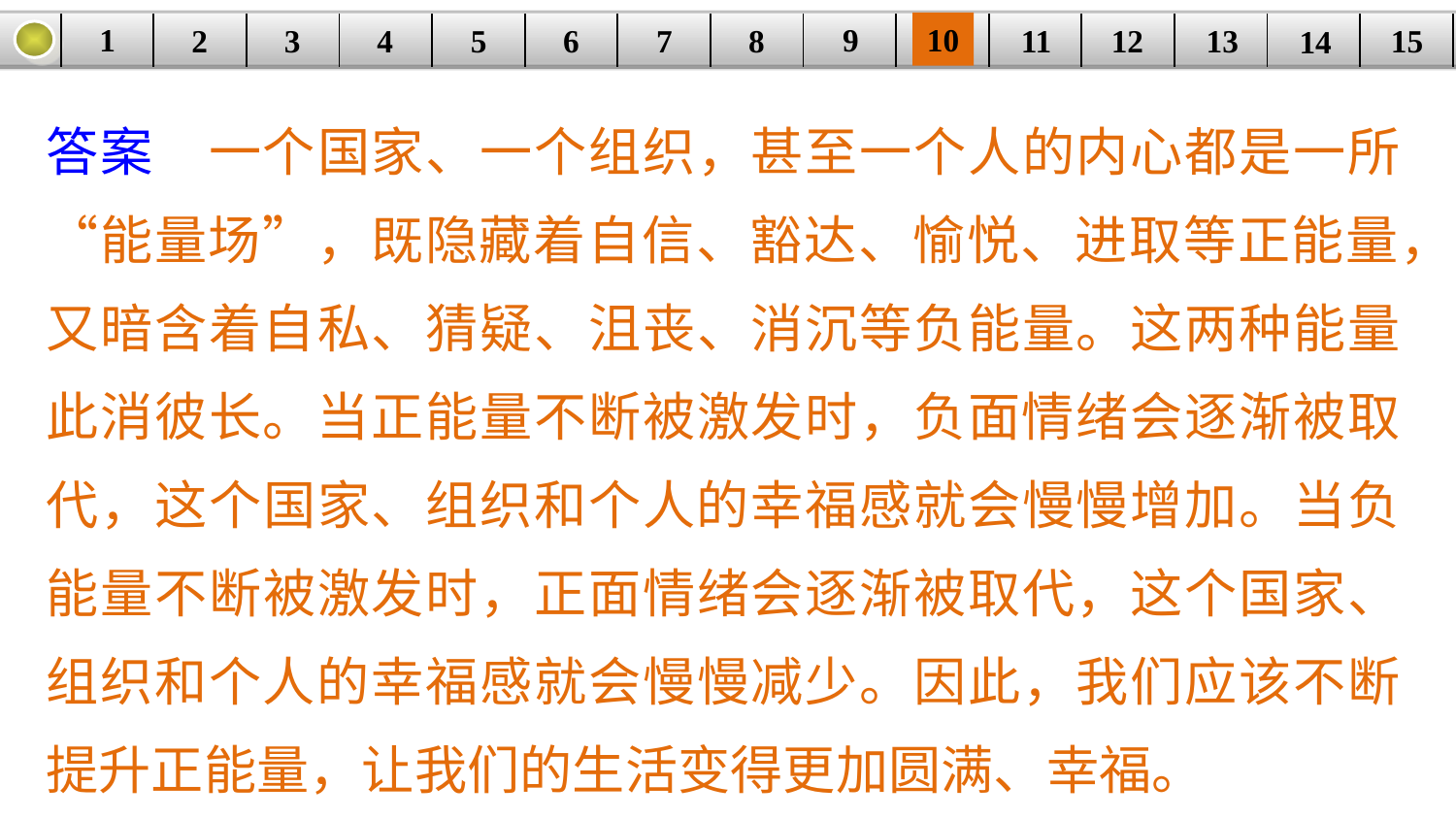

9
10
1
3
4
5
6
8
11
2
12
15
|  |  |  |  |  |  |  |  |  |  |  |  |  |  |  |
| --- | --- | --- | --- | --- | --- | --- | --- | --- | --- | --- | --- | --- | --- | --- |
7
13
14

答案　一个国家、一个组织，甚至一个人的内心都是一所“能量场”，既隐藏着自信、豁达、愉悦、进取等正能量，又暗含着自私、猜疑、沮丧、消沉等负能量。这两种能量此消彼长。当正能量不断被激发时，负面情绪会逐渐被取代，这个国家、组织和个人的幸福感就会慢慢增加。当负能量不断被激发时，正面情绪会逐渐被取代，这个国家、组织和个人的幸福感就会慢慢减少。因此，我们应该不断提升正能量，让我们的生活变得更加圆满、幸福。